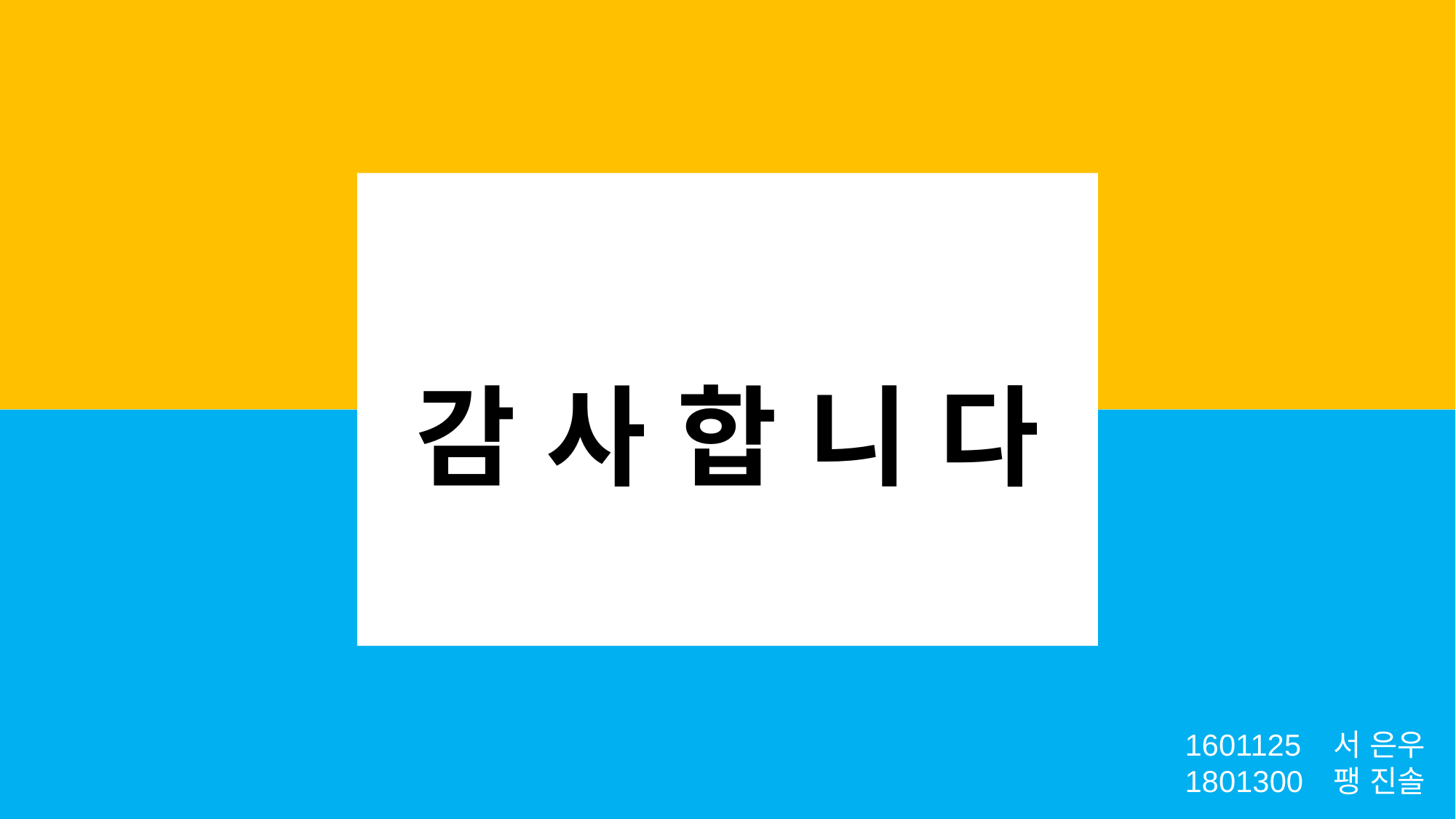

감 사 합 니 다

1601125
1801300
서 은우
팽 진솔